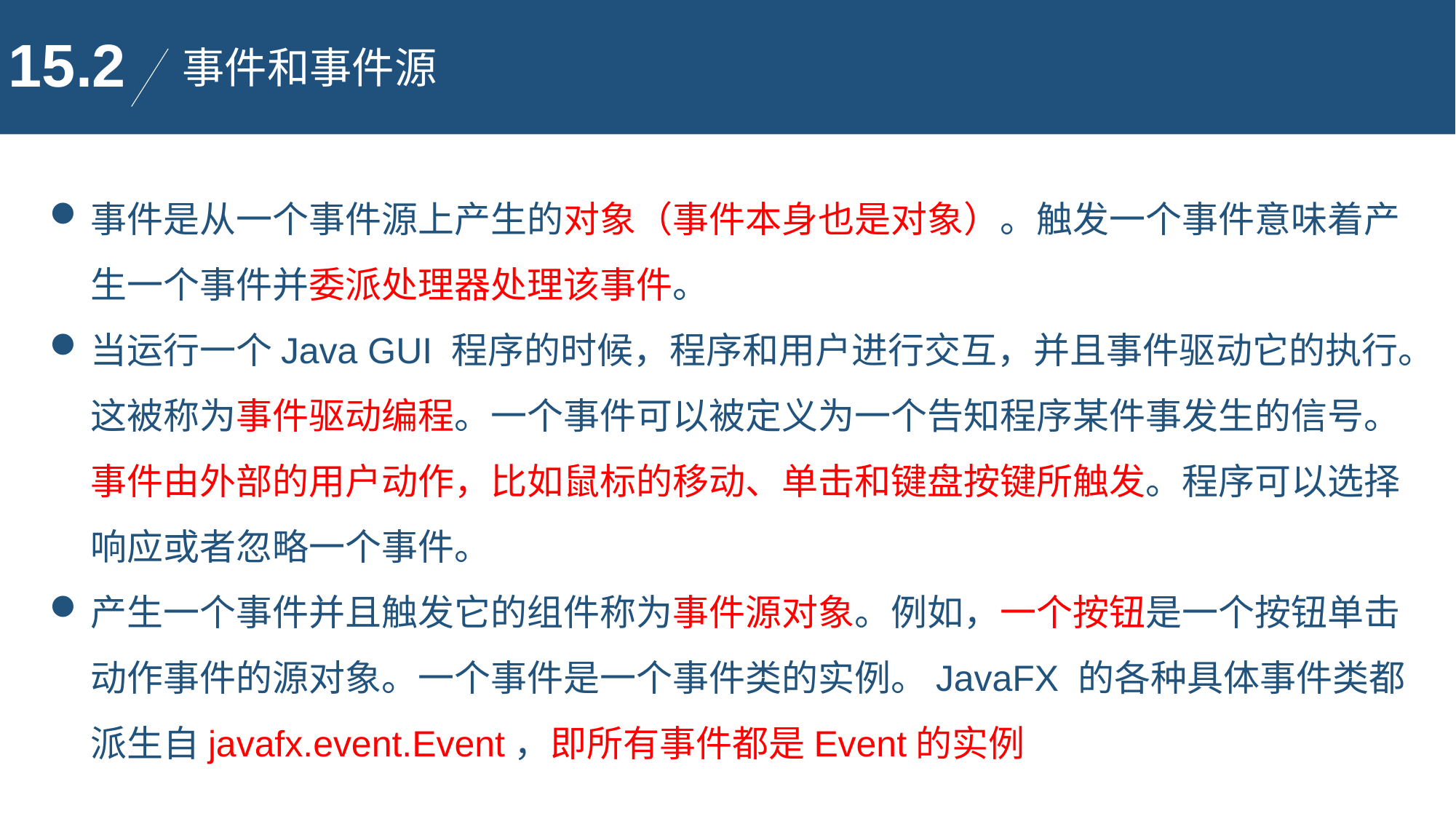

15.2
事件和事件源
事件是从一个事件源上产生的对象（事件本身也是对象）。触发一个事件意味着产生一个事件并委派处理器处理该事件。
当运行一个Java GUI 程序的时候，程序和用户进行交互，并且事件驱动它的执行。这被称为事件驱动编程。一个事件可以被定义为一个告知程序某件事发生的信号。事件由外部的用户动作，比如鼠标的移动、单击和键盘按键所触发。程序可以选择响应或者忽略一个事件。
产生一个事件并且触发它的组件称为事件源对象。例如，一个按钮是一个按钮单击动作事件的源对象。一个事件是一个事件类的实例。JavaFX 的各种具体事件类都派生自javafx.event.Event，即所有事件都是Event的实例